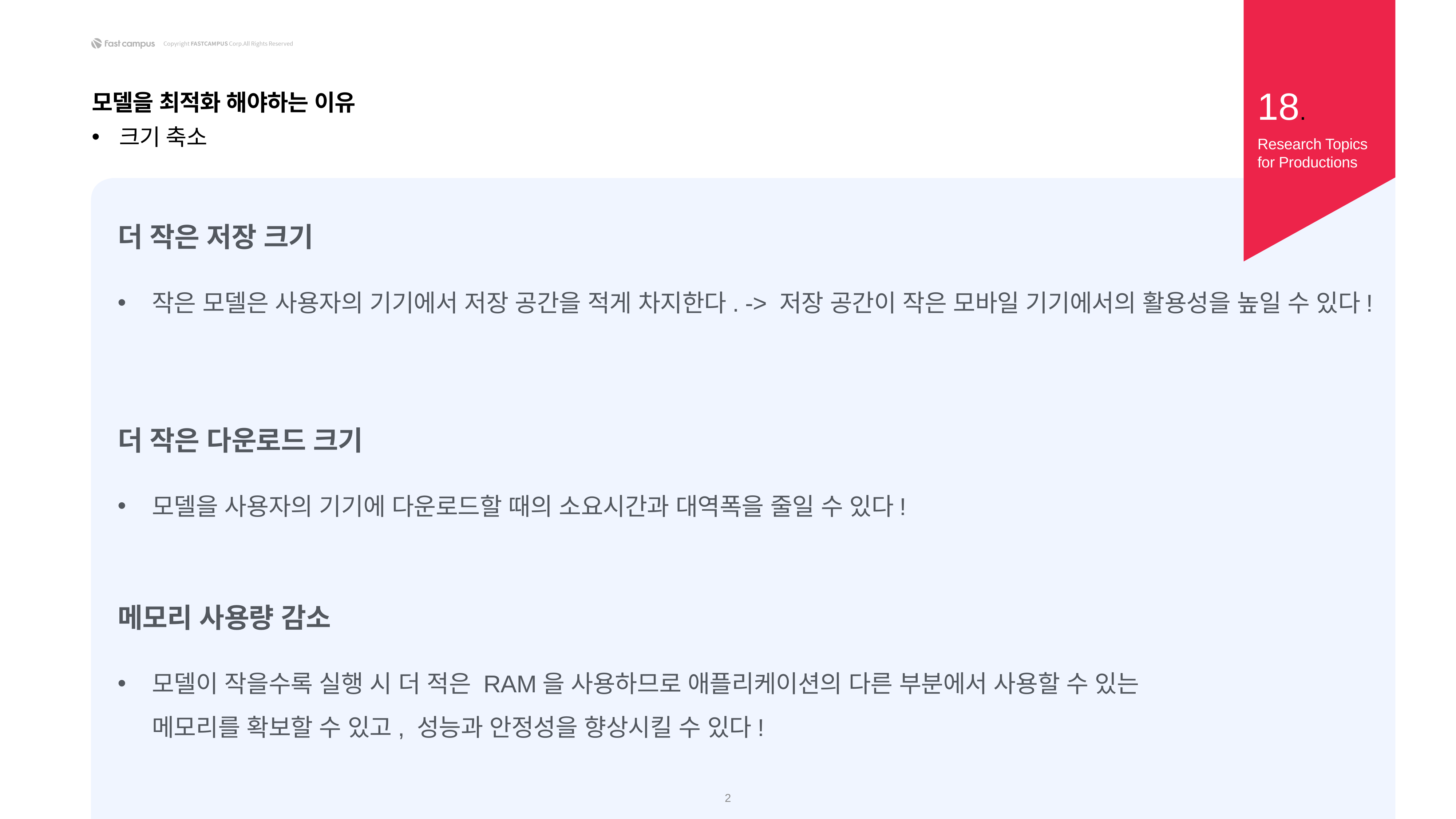

18.
모델을 최적화 해야하는 이유
크기 축소
Research Topics
for Productions
더 작은 저장 크기
작은 모델은 사용자의 기기에서 저장 공간을 적게 차지한다. -> 저장 공간이 작은 모바일 기기에서의 활용성을 높일 수 있다!

더 작은 다운로드 크기
모델을 사용자의 기기에 다운로드할 때의 소요시간과 대역폭을 줄일 수 있다!
메모리 사용량 감소
모델이 작을수록 실행 시 더 적은 RAM을 사용하므로 애플리케이션의 다른 부분에서 사용할 수 있는
메모리를 확보할 수 있고, 성능과 안정성을 향상시킬 수 있다!
2